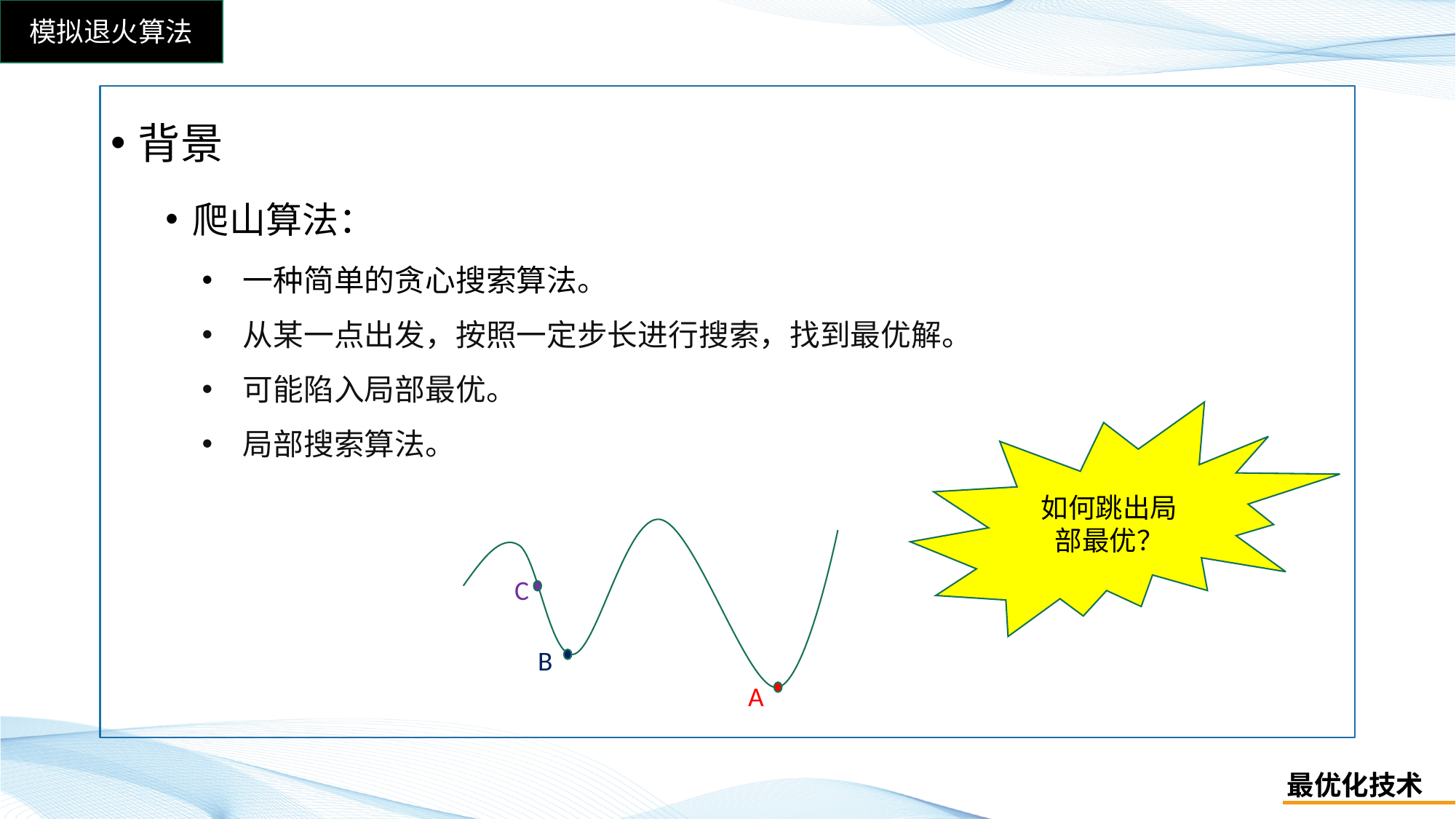

背景
爬山算法：
一种简单的贪心搜索算法。
从某一点出发，按照一定步长进行搜索，找到最优解。
可能陷入局部最优。
局部搜索算法。
如何跳出局部最优？

C

B

A